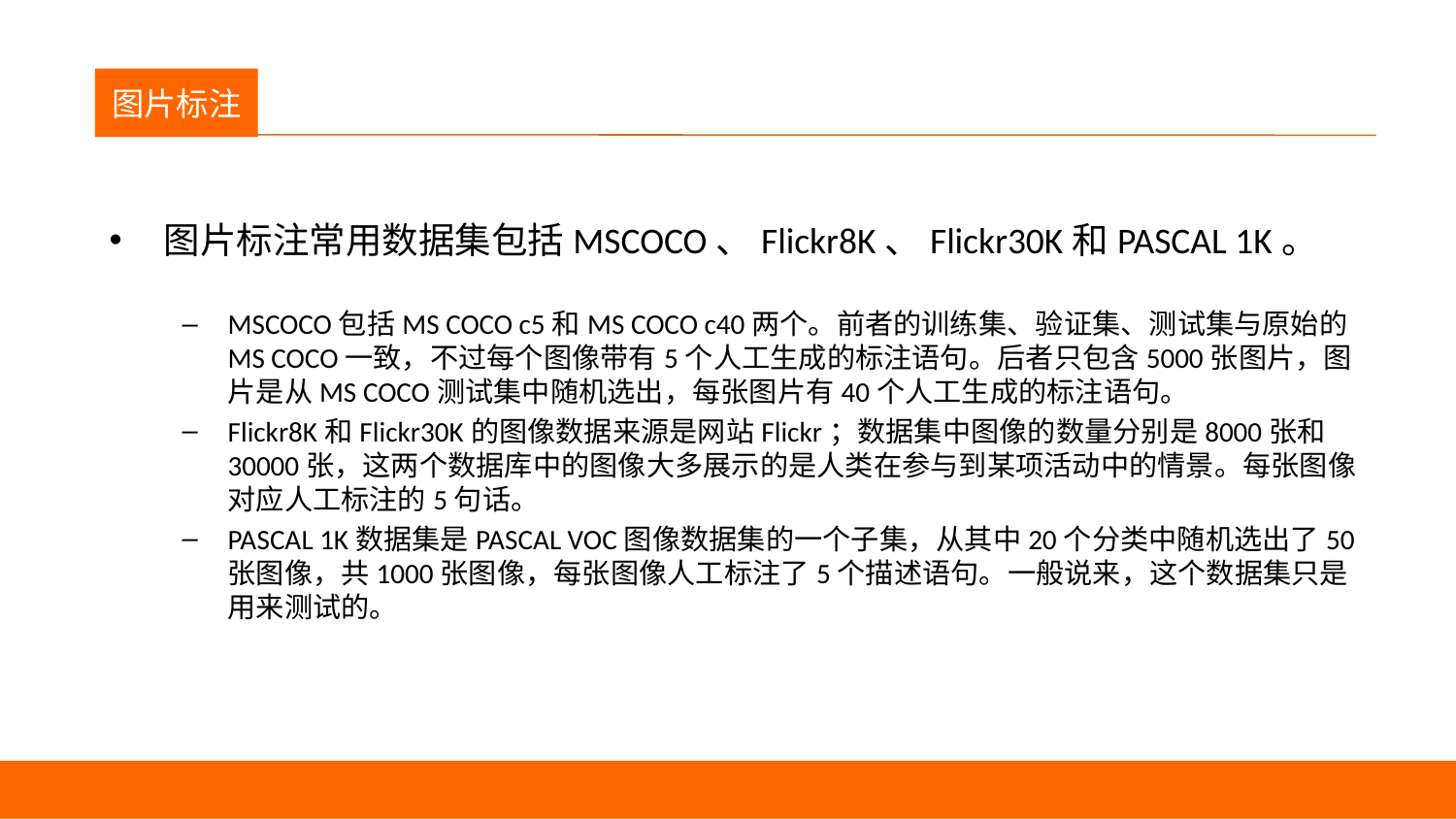

议程
图片标注

图片标注常用数据集包括MSCOCO、Flickr8K、Flickr30K和PASCAL 1K。

MSCOCO包括MS COCO c5和MS COCO c40两个。前者的训练集、验证集、测试集与原始的MS COCO一致，不过每个图像带有5个人工生成的标注语句。后者只包含5000张图片，图片是从MS COCO测试集中随机选出，每张图片有40个人工生成的标注语句。
Flickr8K和Flickr30K的图像数据来源是网站Flickr；数据集中图像的数量分别是8000张和30000张，这两个数据库中的图像大多展示的是人类在参与到某项活动中的情景。每张图像对应人工标注的5句话。
PASCAL 1K数据集是PASCAL VOC图像数据集的一个子集，从其中20个分类中随机选出了50张图像，共1000张图像，每张图像人工标注了5个描述语句。一般说来，这个数据集只是用来测试的。